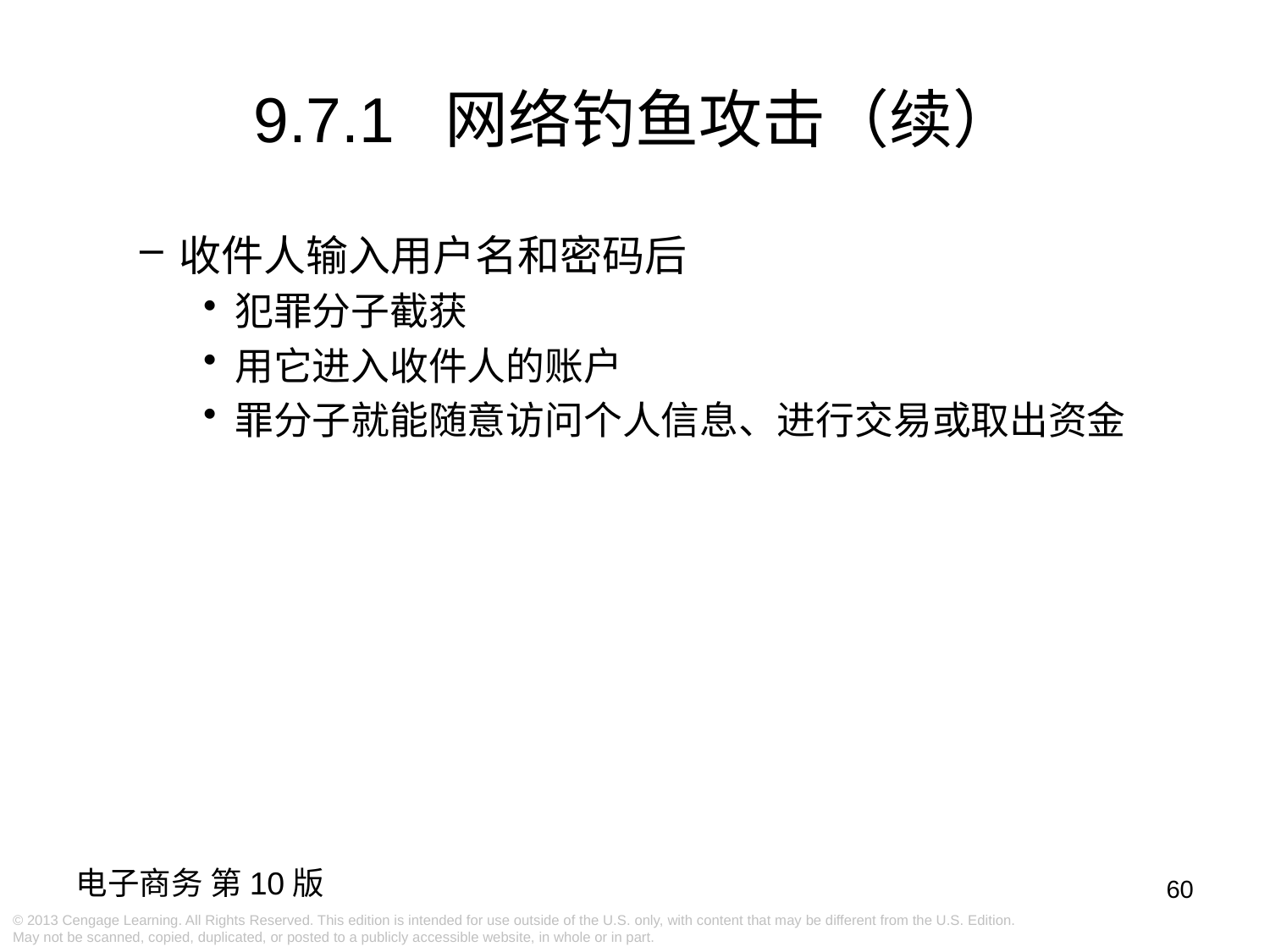

9.7.1  网络钓鱼攻击（续）
收件人输入用户名和密码后
犯罪分子截获
用它进入收件人的账户
罪分子就能随意访问个人信息、进行交易或取出资金
60